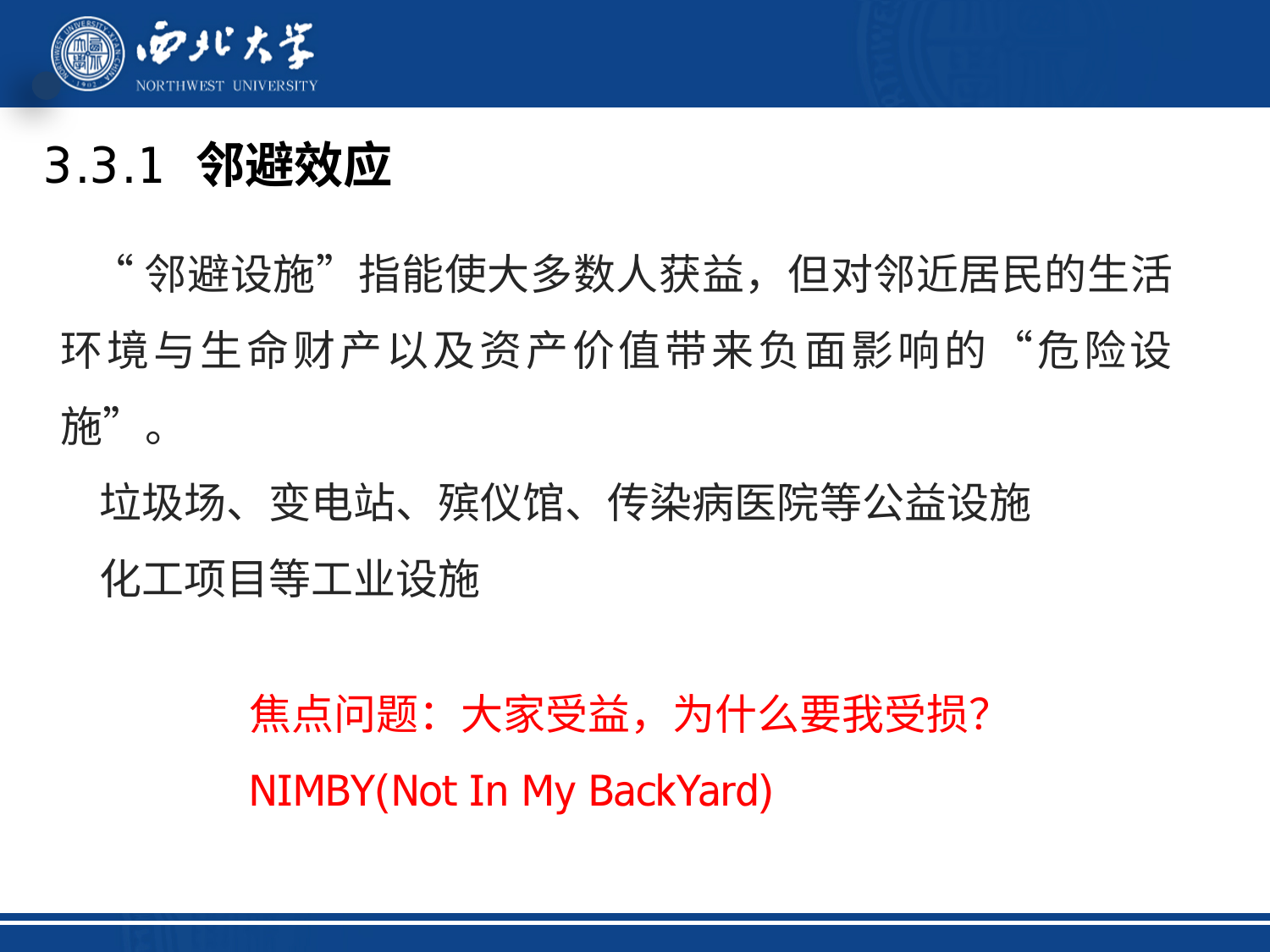

3.3.1 邻避效应
   “邻避设施”指能使大多数人获益，但对邻近居民的生活环境与生命财产以及资产价值带来负面影响的“危险设施”。
   垃圾场、变电站、殡仪馆、传染病医院等公益设施
   化工项目等工业设施
焦点问题：大家受益，为什么要我受损？
NIMBY(Not In My BackYard)